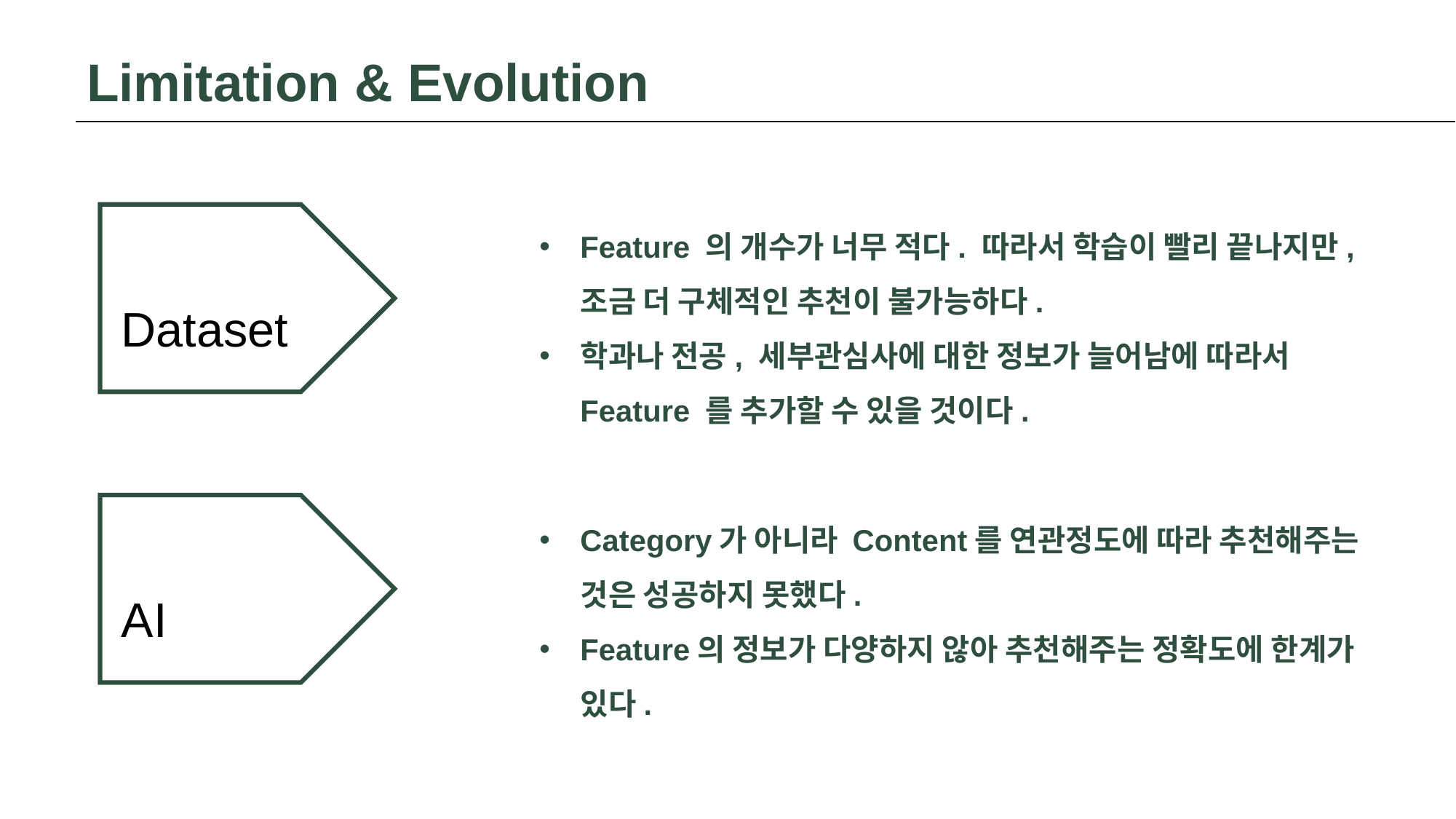

Limitation & Evolution

 Dataset
Feature 의 개수가 너무 적다. 따라서 학습이 빨리 끝나지만, 조금 더 구체적인 추천이 불가능하다.
학과나 전공, 세부관심사에 대한 정보가 늘어남에 따라서 Feature 를 추가할 수 있을 것이다.

 AI
Category가 아니라 Content를 연관정도에 따라 추천해주는 것은 성공하지 못했다.
Feature의 정보가 다양하지 않아 추천해주는 정확도에 한계가 있다.